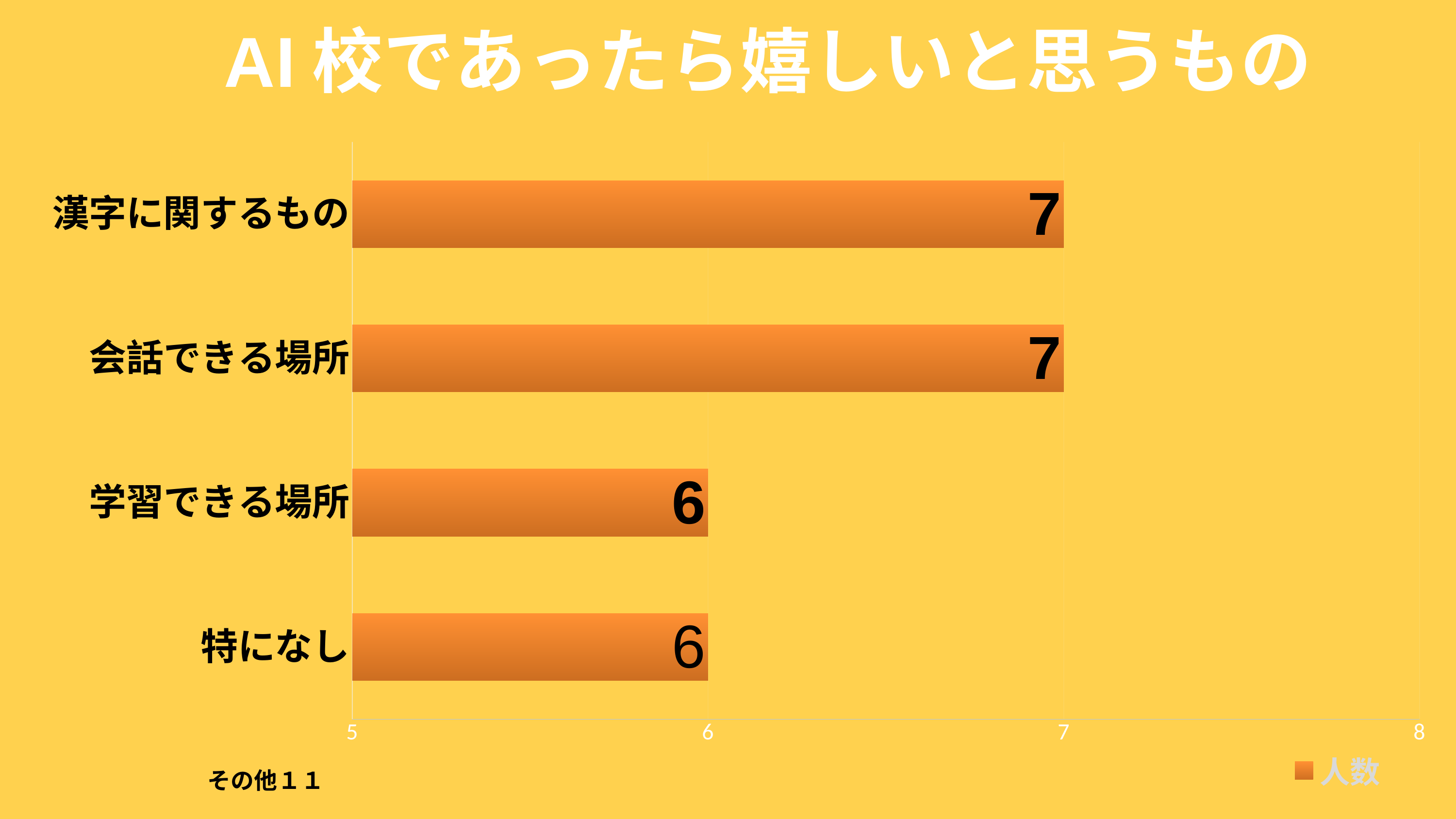

### Chart: AI校であったら嬉しいと思うもの

| Category | 人数 |
|---|---|
| 特になし | 6.0 |
| 学習できる場所 | 6.0 |
| 会話できる場所 | 7.0 |
| 漢字に関するもの | 7.0 |

### Chart

| Category | 판매 |
|---|---|
| ある | 0.54 |
| ない | 0.46 |
 約半数 !